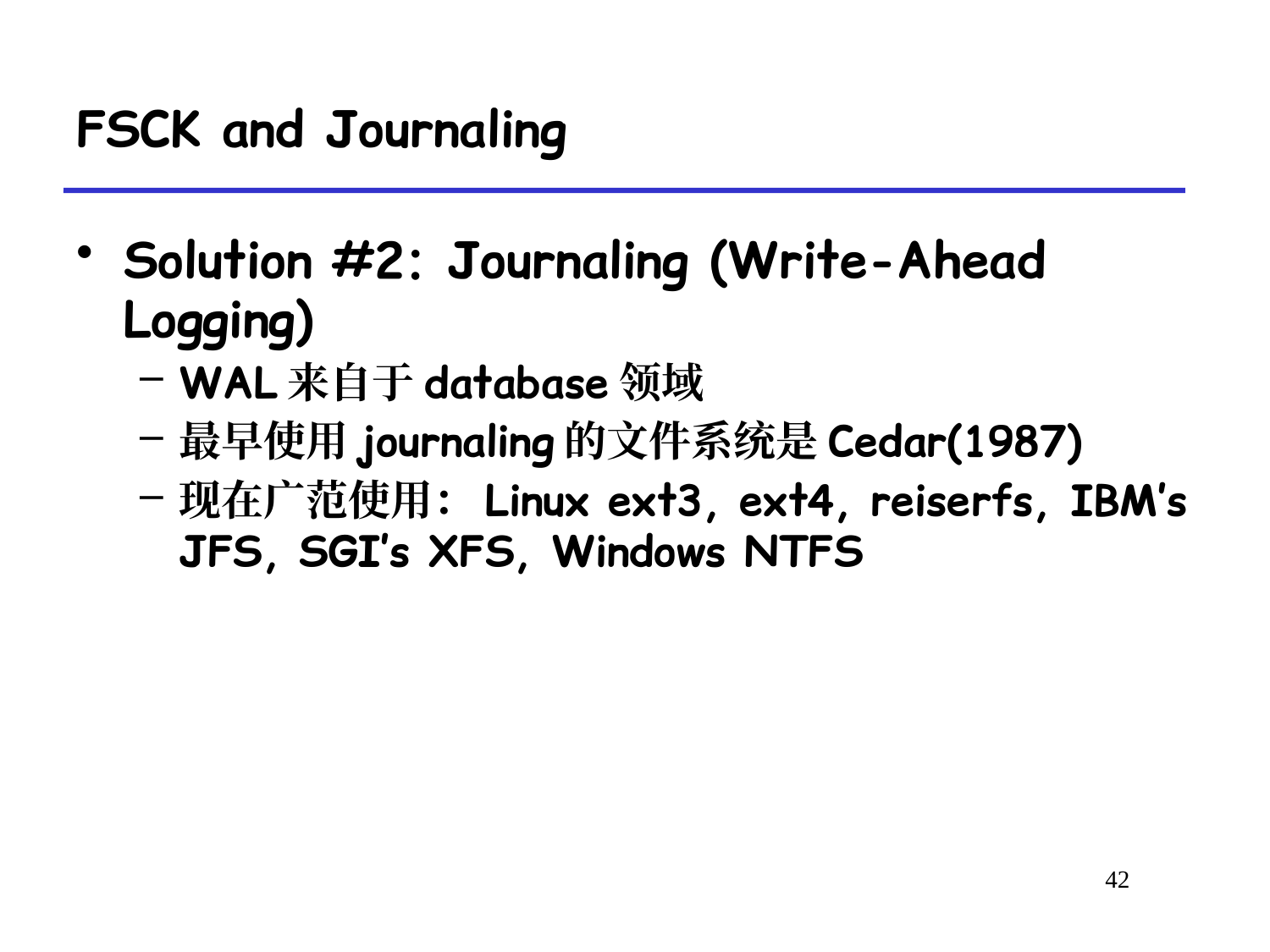

# FSCK and Journaling
Solution #2: Journaling (Write-Ahead Logging)
WAL来自于database领域
最早使用journaling的文件系统是Cedar(1987)
现在广范使用：Linux ext3, ext4, reiserfs, IBM’s JFS, SGI’s XFS, Windows NTFS

42